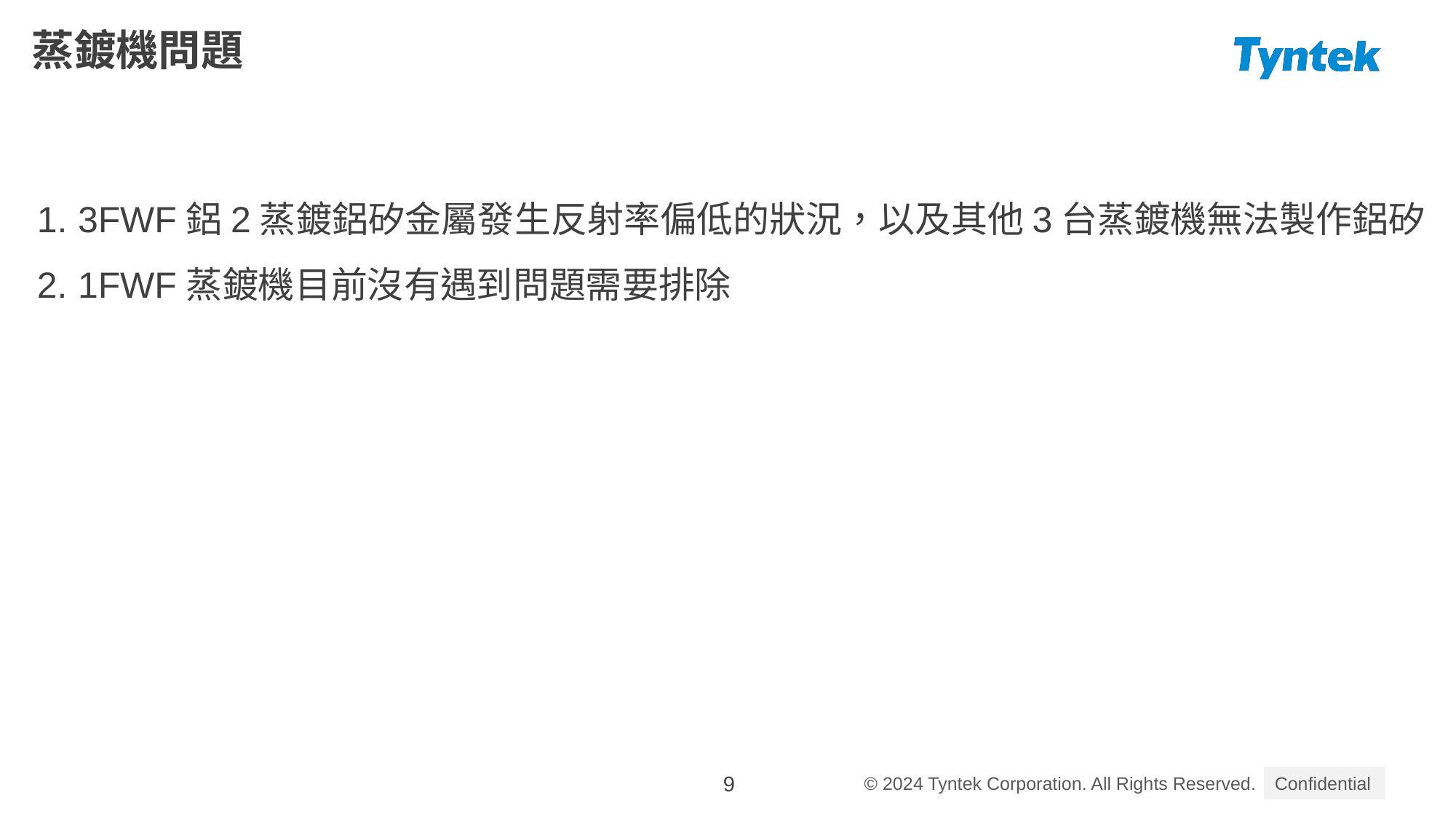

蒸鍍機問題
3FWF鋁2蒸鍍鋁矽金屬發生反射率偏低的狀況，以及其他3台蒸鍍機無法製作鋁矽
1FWF蒸鍍機目前沒有遇到問題需要排除
9